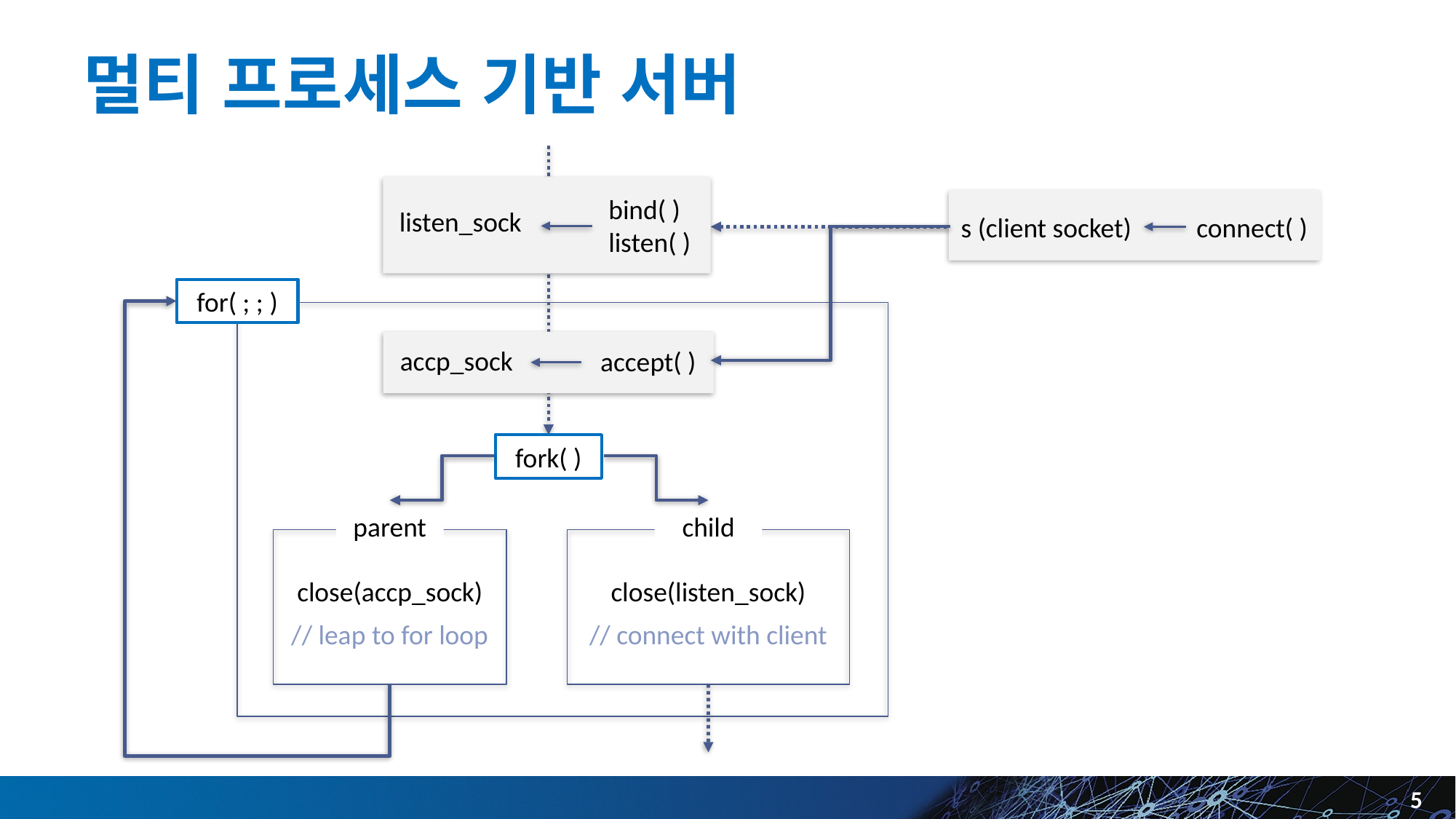

# 멀티 프로세스 기반 서버

bind( )
listen( )
listen_sock

s (client socket)
connect( )
for( ; ; )

accp_sock
accept( )
fork( )
parent

close(accp_sock)
// leap to for loop
child

close(listen_sock)
// connect with client
5